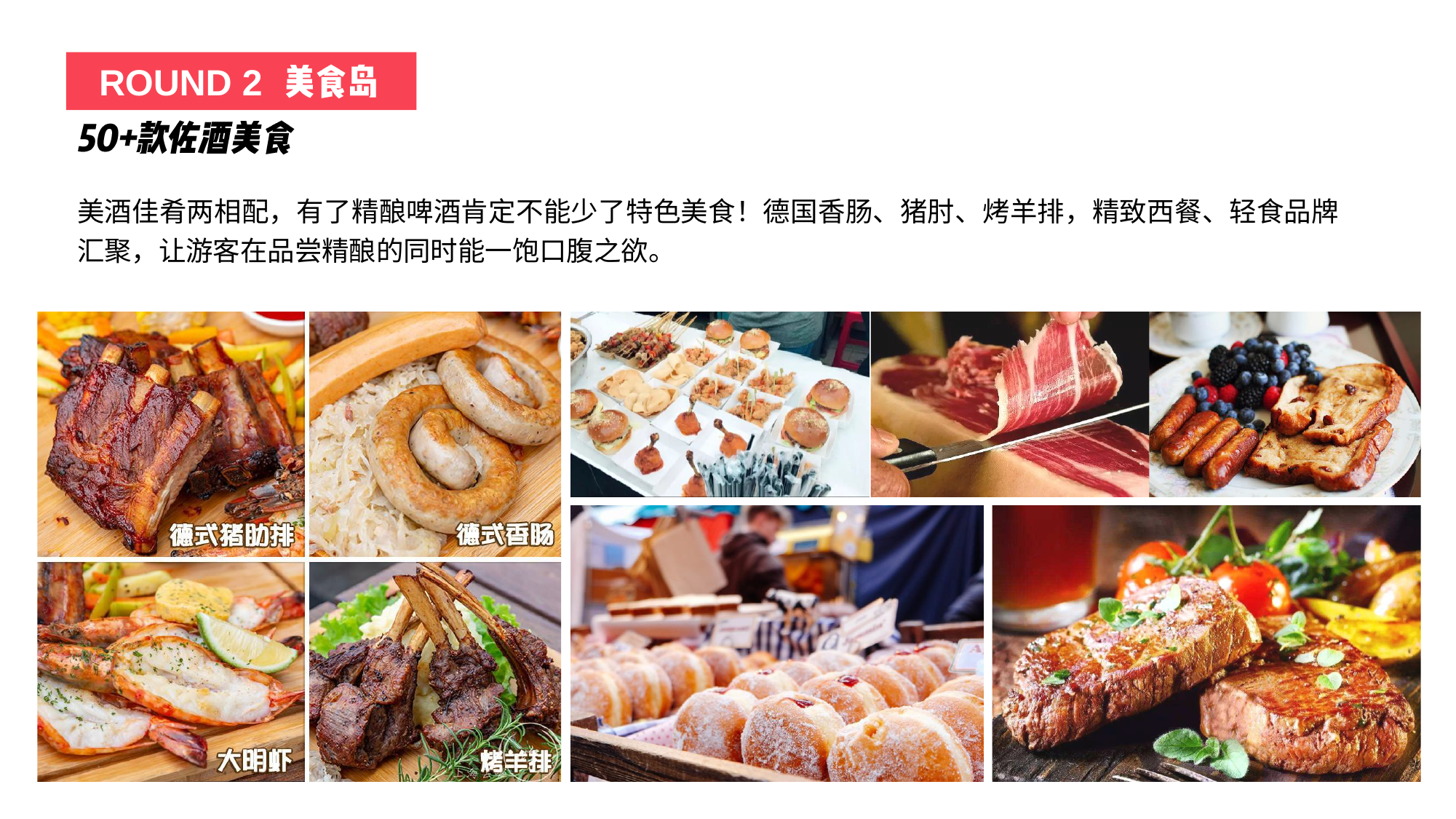

# ROUND 2

美酒佳肴两相配，有了精酿啤酒肯定不能少了特⾊美⻝！德国香肠、猪肘、烤羊排，精致西餐、轻食品牌
汇聚，让游客在品尝精酿的同时能一饱口腹之欲。